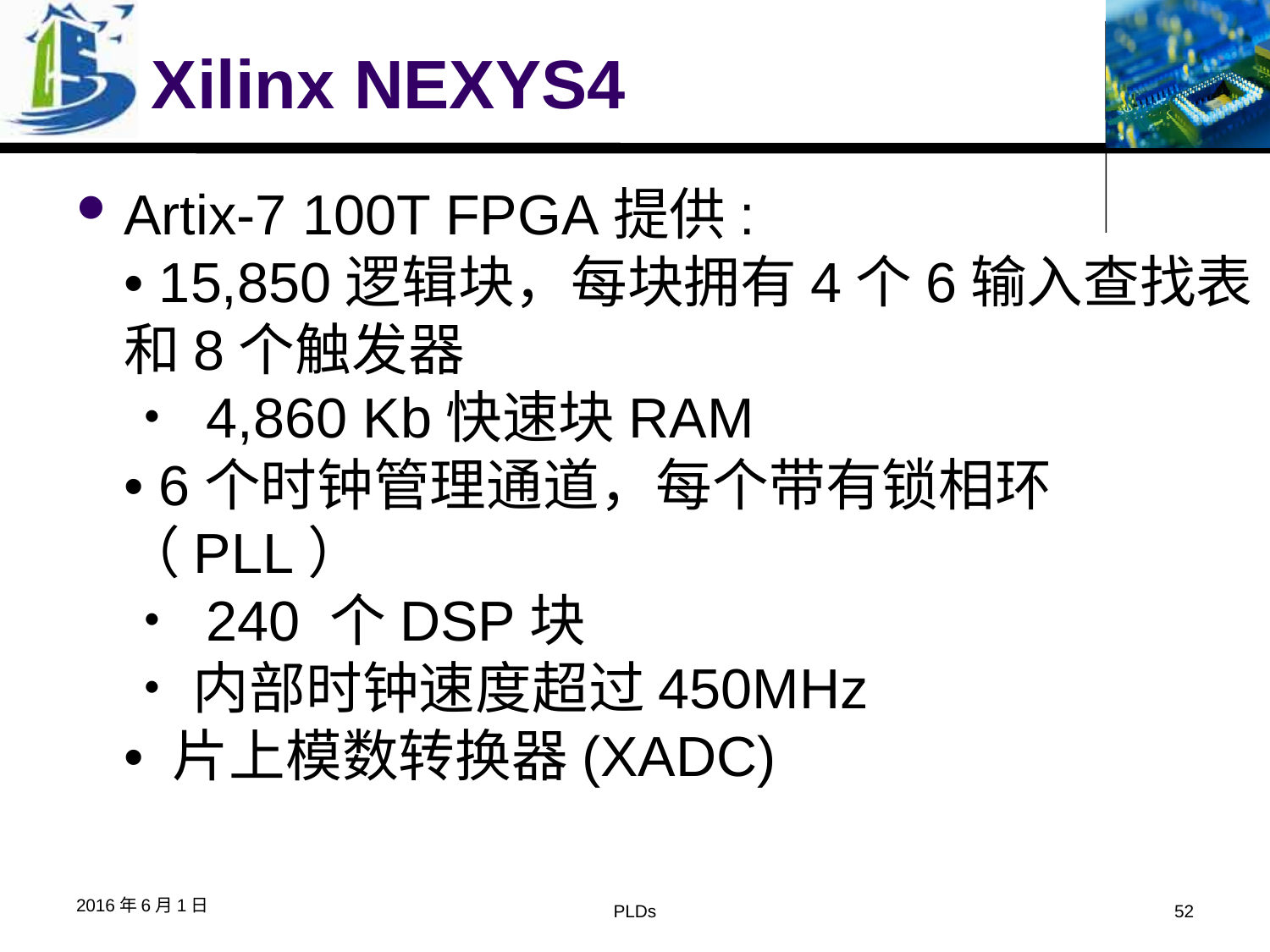

# Xilinx NEXYS4
Artix-7 100T FPGA提供:
• 15,850逻辑块，每块拥有4个6输入查找表和8个触发器
• 4,860 Kb快速块RAM
• 6个时钟管理通道，每个带有锁相环（PLL）
• 240 个DSP块
• 内部时钟速度超过450MHz
• 片上模数转换器(XADC)
2016年6月1日
PLDs
52